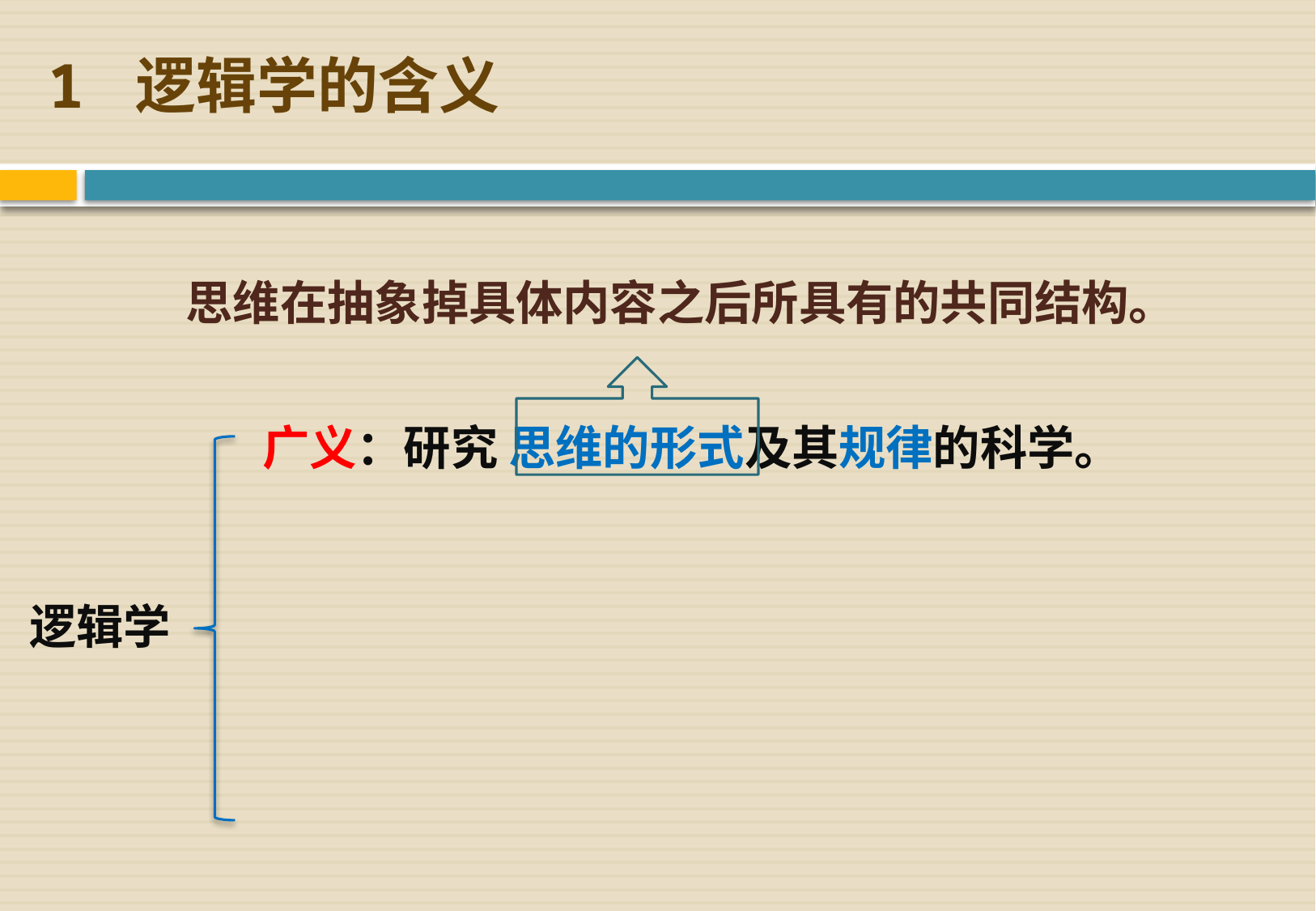

1 逻辑学的含义

思维在抽象掉具体内容之后所具有的共同结构。

广义：研究 思维的形式及其规律的科学。

逻辑学